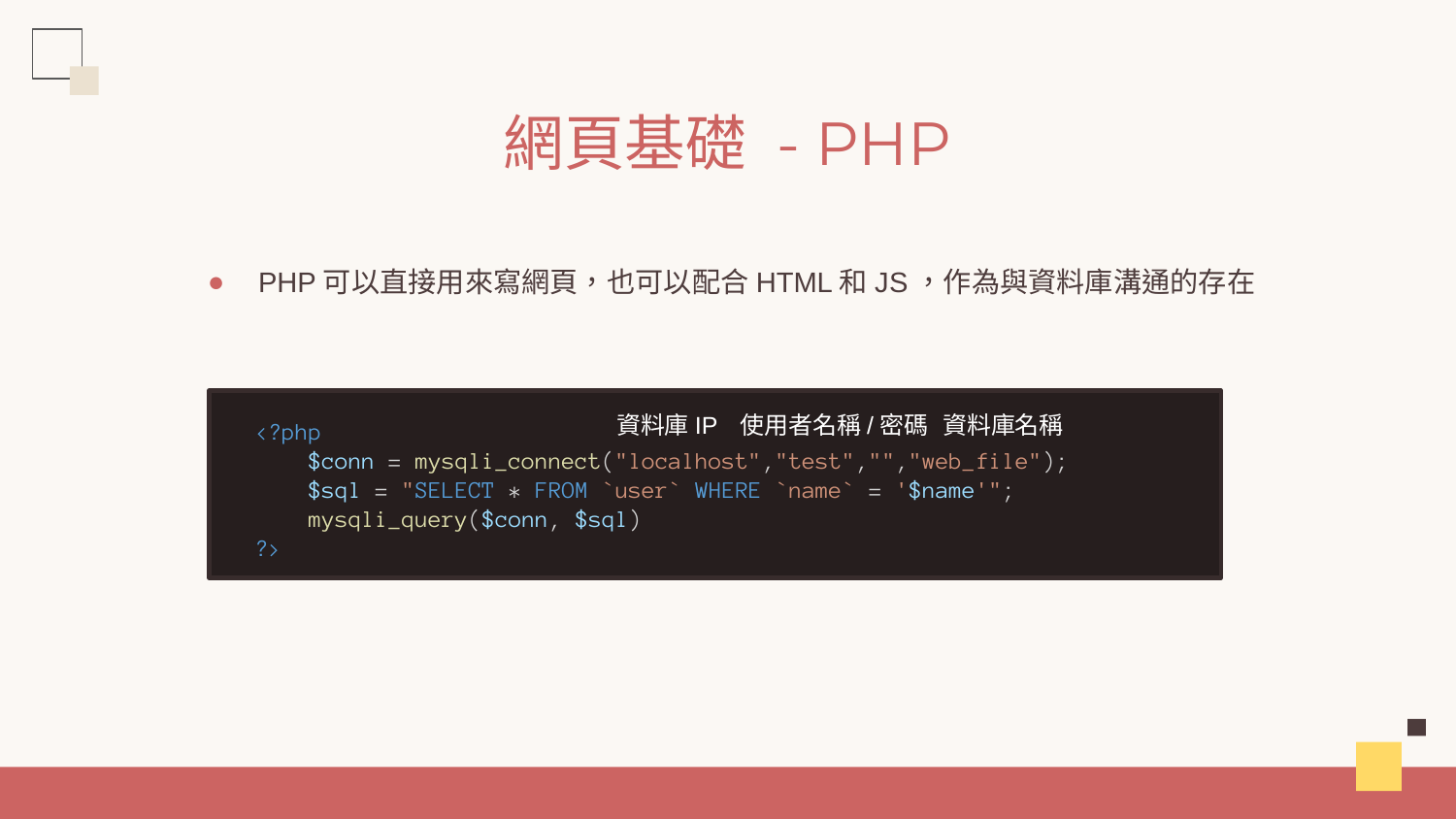

# 網頁基礎 - PHP
PHP可以直接用來寫網頁，也可以配合HTML和JS，作為與資料庫溝通的存在

<?php
    $conn = mysqli_connect("localhost","test","","web_file");
    $sql = "SELECT * FROM `user` WHERE `name` = '$name'";
    mysqli_query($conn, $sql)
?>

資料庫IP
使用者名稱/密碼
資料庫名稱